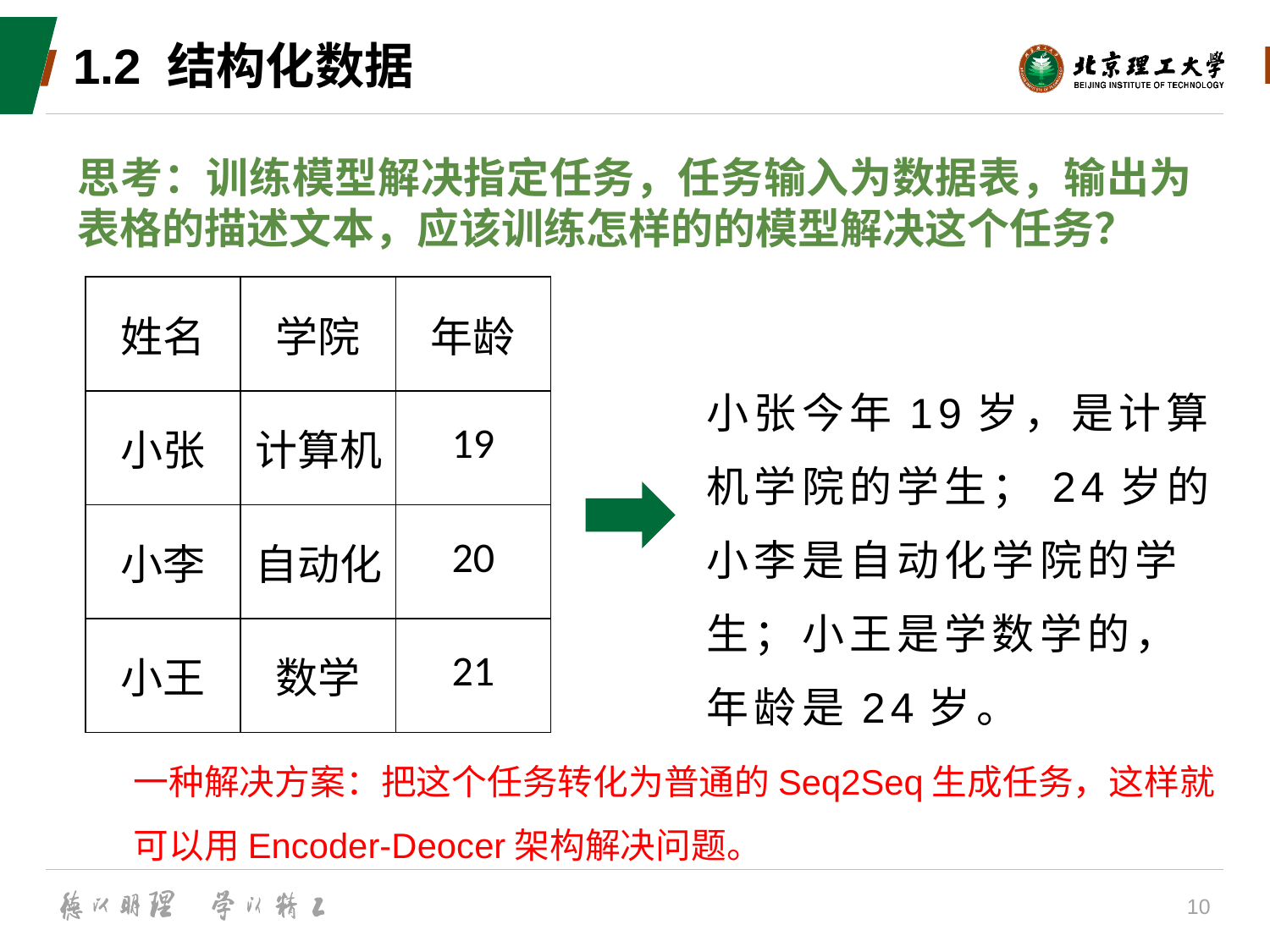

# 1.2 结构化数据
思考：训练模型解决指定任务，任务输入为数据表，输出为表格的描述文本，应该训练怎样的的模型解决这个任务？
| 姓名 | 学院 | 年龄 |
| --- | --- | --- |
| 小张 | 计算机 | 19 |
| 小李 | 自动化 | 20 |
| 小王 | 数学 | 21 |
小张今年19岁，是计算机学院的学生；24岁的小李是自动化学院的学生；小王是学数学的，年龄是24岁。

一种解决方案：把这个任务转化为普通的Seq2Seq生成任务，这样就可以用Encoder-Deocer架构解决问题。